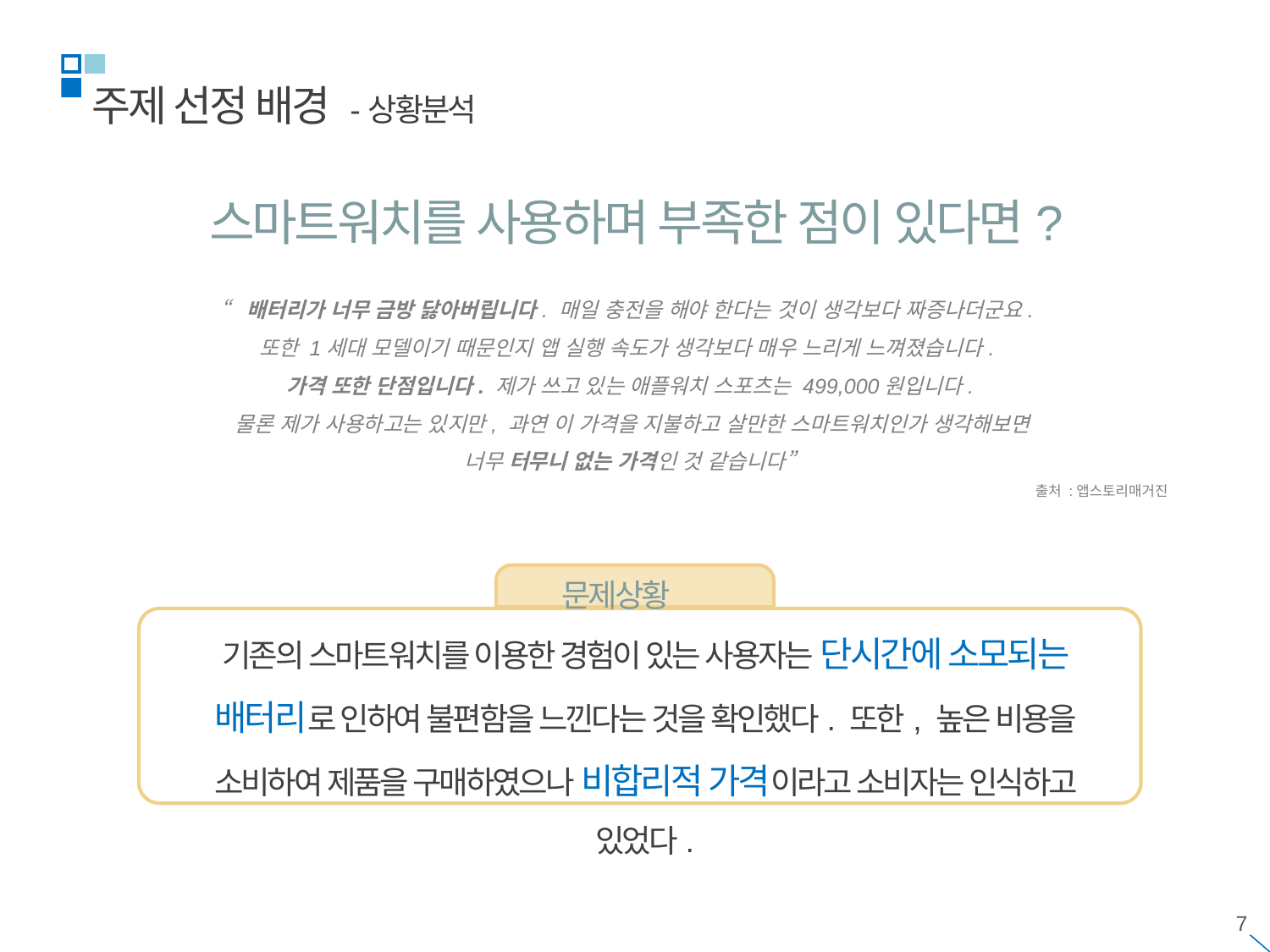

주제 선정 배경 -상황분석
스마트워치를 사용하며 부족한 점이 있다면?
“배터리가 너무 금방 닳아버립니다. 매일 충전을 해야 한다는 것이 생각보다 짜증나더군요.
또한 1세대 모델이기 때문인지 앱 실행 속도가 생각보다 매우 느리게 느껴졌습니다.
가격 또한 단점입니다. 제가 쓰고 있는 애플워치 스포츠는 499,000원입니다.
 물론 제가 사용하고는 있지만, 과연 이 가격을 지불하고 살만한 스마트워치인가 생각해보면
너무 터무니 없는 가격인 것 같습니다”
출처 :앱스토리매거진
문제상황

기존의 스마트워치를 이용한 경험이 있는 사용자는 단시간에 소모되는 배터리로 인하여 불편함을 느낀다는 것을 확인했다. 또한, 높은 비용을 소비하여 제품을 구매하였으나 비합리적 가격이라고 소비자는 인식하고 있었다.